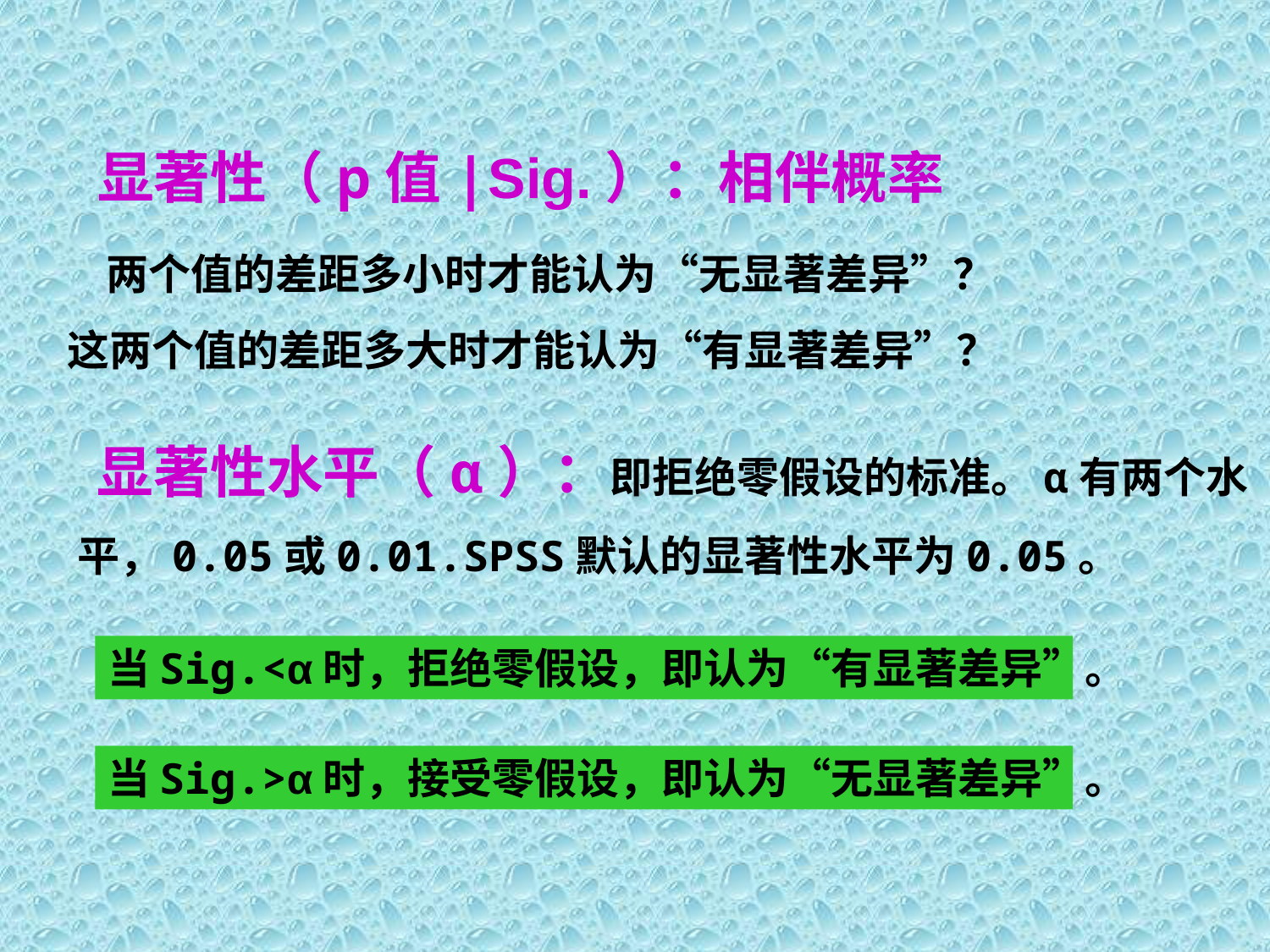

显著性（p值|Sig.）：相伴概率
   两个值的差距多小时才能认为“无显著差异”？
这两个值的差距多大时才能认为“有显著差异”？
 显著性水平（α）：即拒绝零假设的标准。α有两个水平，0.05或0.01.SPSS默认的显著性水平为0.05。
当Sig.<α时，拒绝零假设，即认为“有显著差异”。
当Sig.>α时，接受零假设，即认为“无显著差异”。